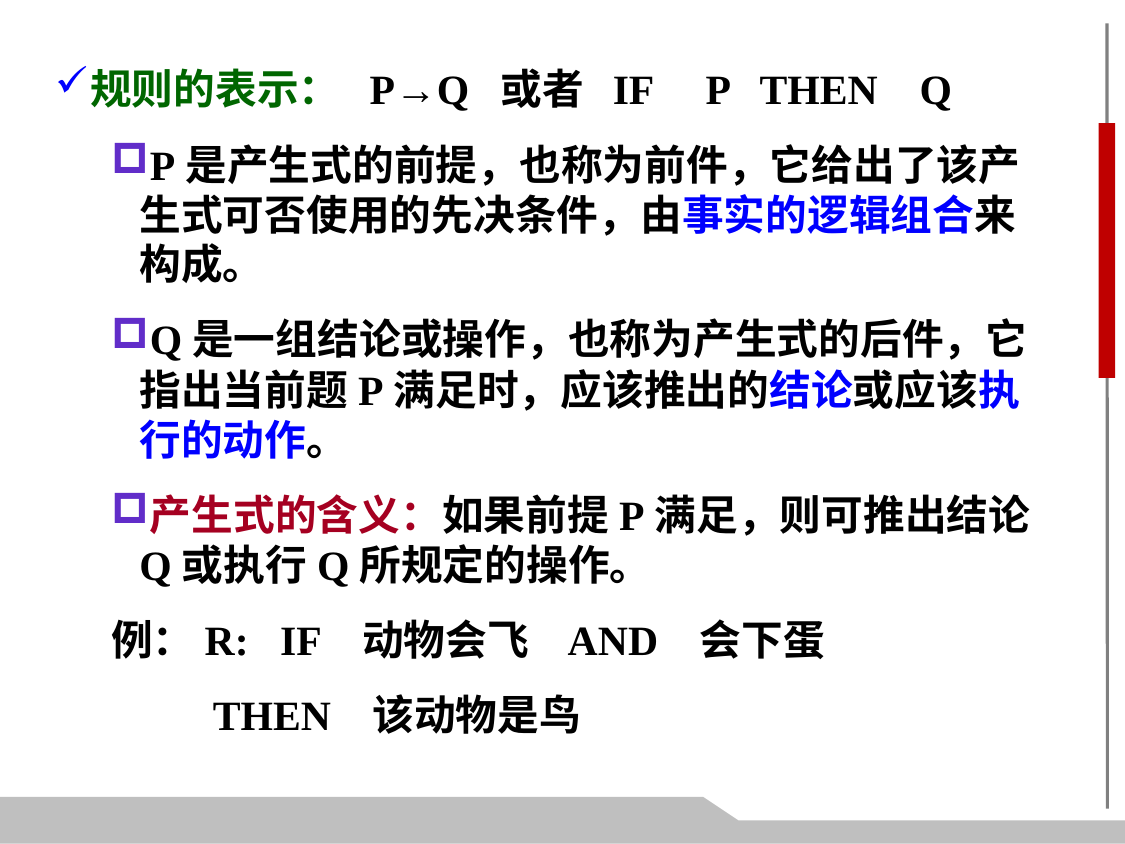

规则的表示：  P→Q  或者  IF     P   THEN    Q
P是产生式的前提，也称为前件，它给出了该产生式可否使用的先决条件，由事实的逻辑组合来构成。
Q是一组结论或操作，也称为产生式的后件，它指出当前题P满足时，应该推出的结论或应该执行的动作。
产生式的含义：如果前提P满足，则可推出结论Q或执行Q所规定的操作。
例：R:   IF   动物会飞   AND   会下蛋
	       THEN   该动物是鸟